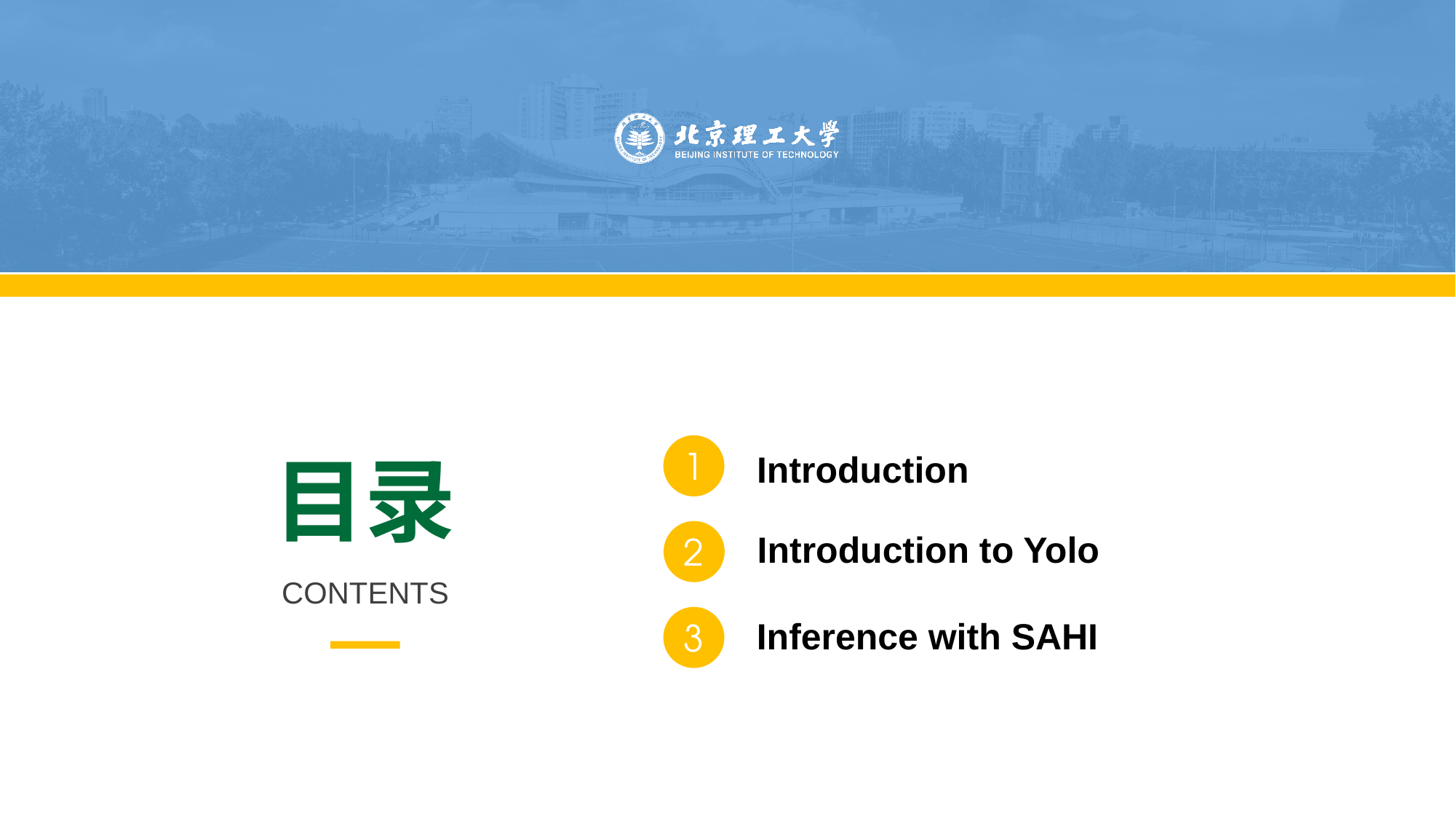

1
Introduction
目录
2
Introduction to Yolo
CONTENTS
3
Inference with SAHI